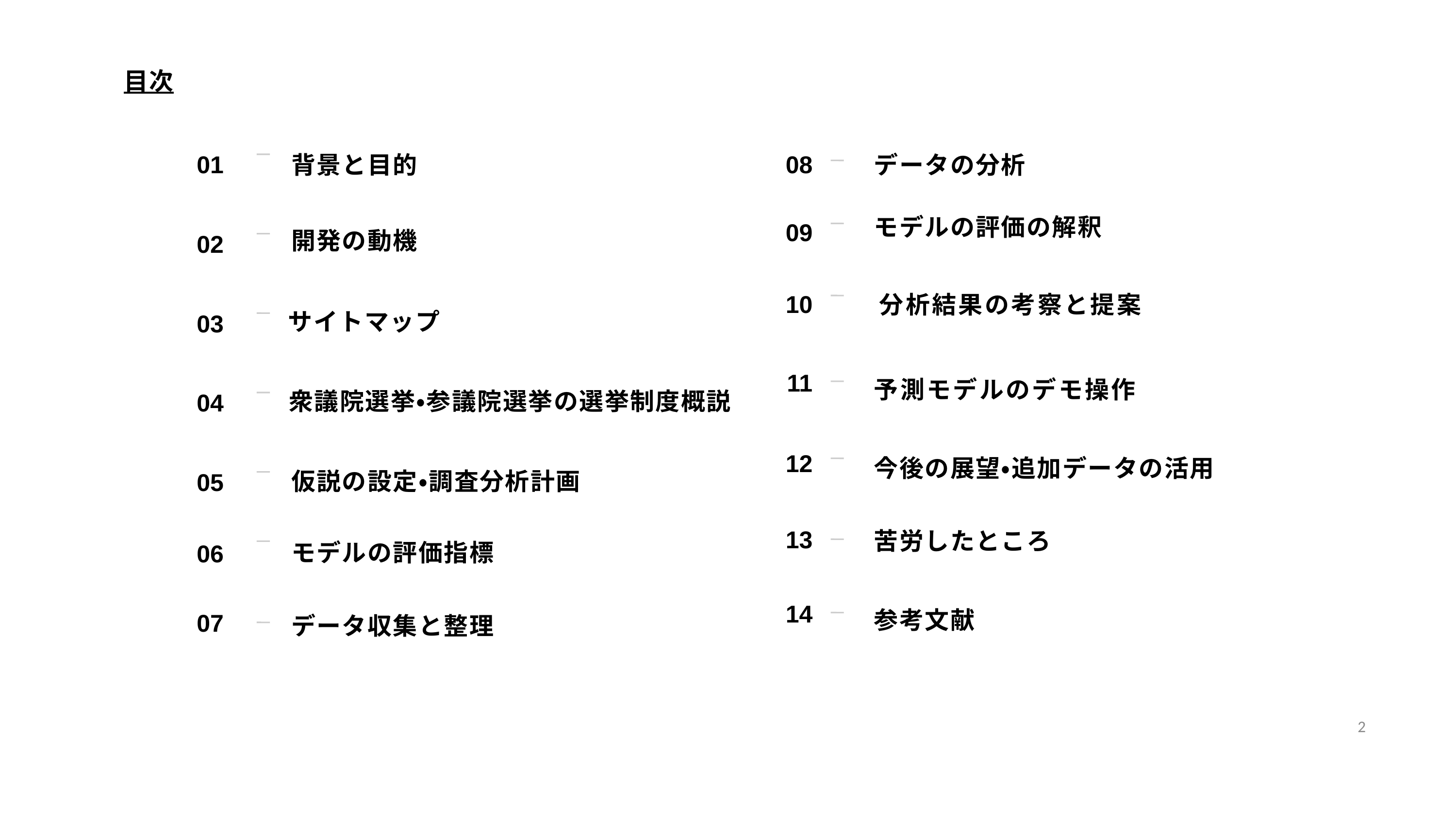

目次
01
08
背景と目的
データの分析

モデルの評価の解釈
09
開発の動機
02

10
分析結果の考察と提案
サイトマップ
03

11
予測モデルのデモ操作
衆議院選挙・参議院選挙の選挙制度概説
04

12
今後の展望・追加データの活用
仮説の設定・調査分析計画
05

13
苦労したところ
モデルの評価指標
06

14
参考文献
07
データ収集と整理

2